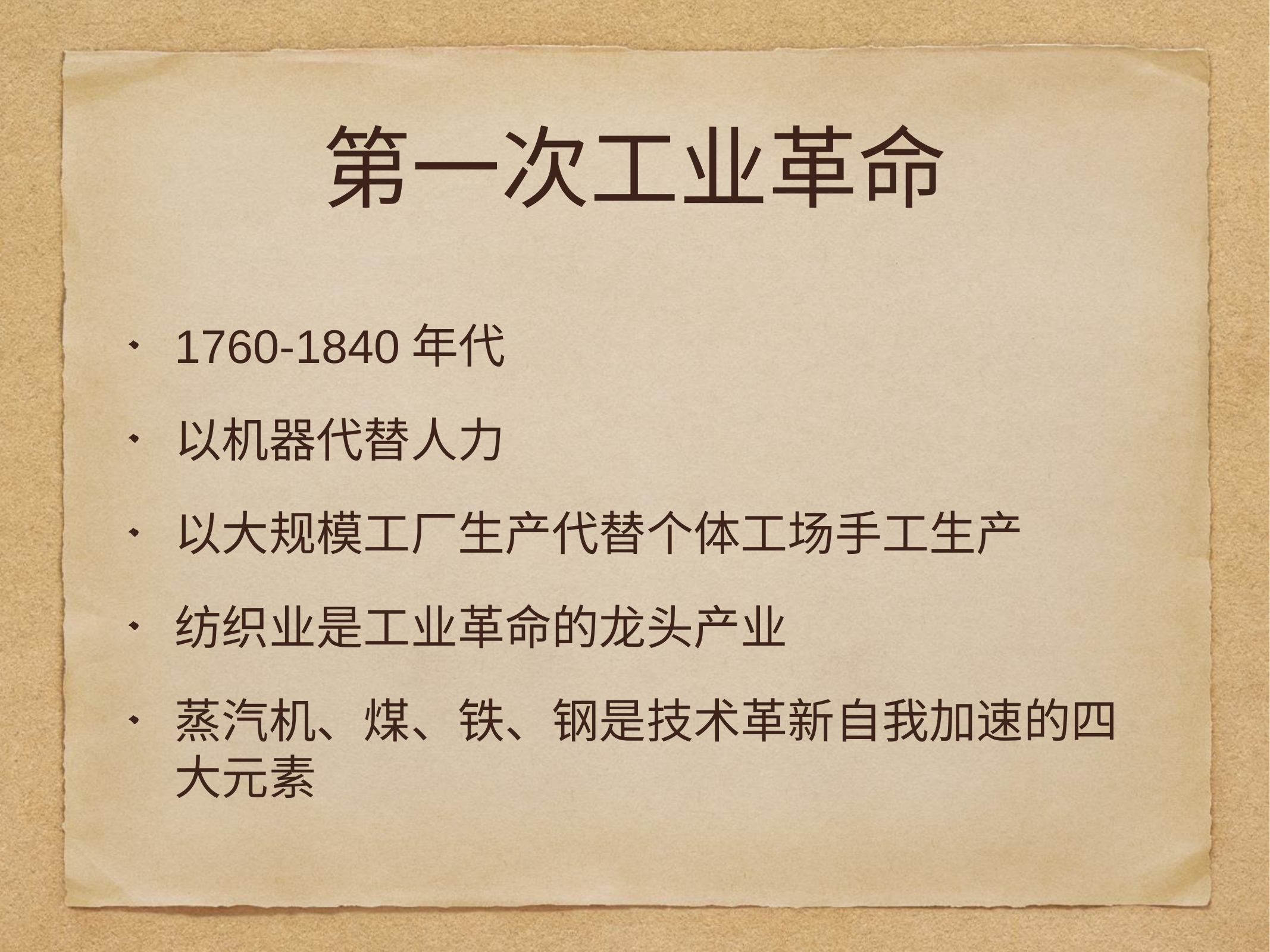

# 第一次工业革命
1760-1840年代
以机器代替人力
以大规模工厂生产代替个体工场手工生产
纺织业是工业革命的龙头产业
蒸汽机、煤、铁、钢是技术革新自我加速的四大元素